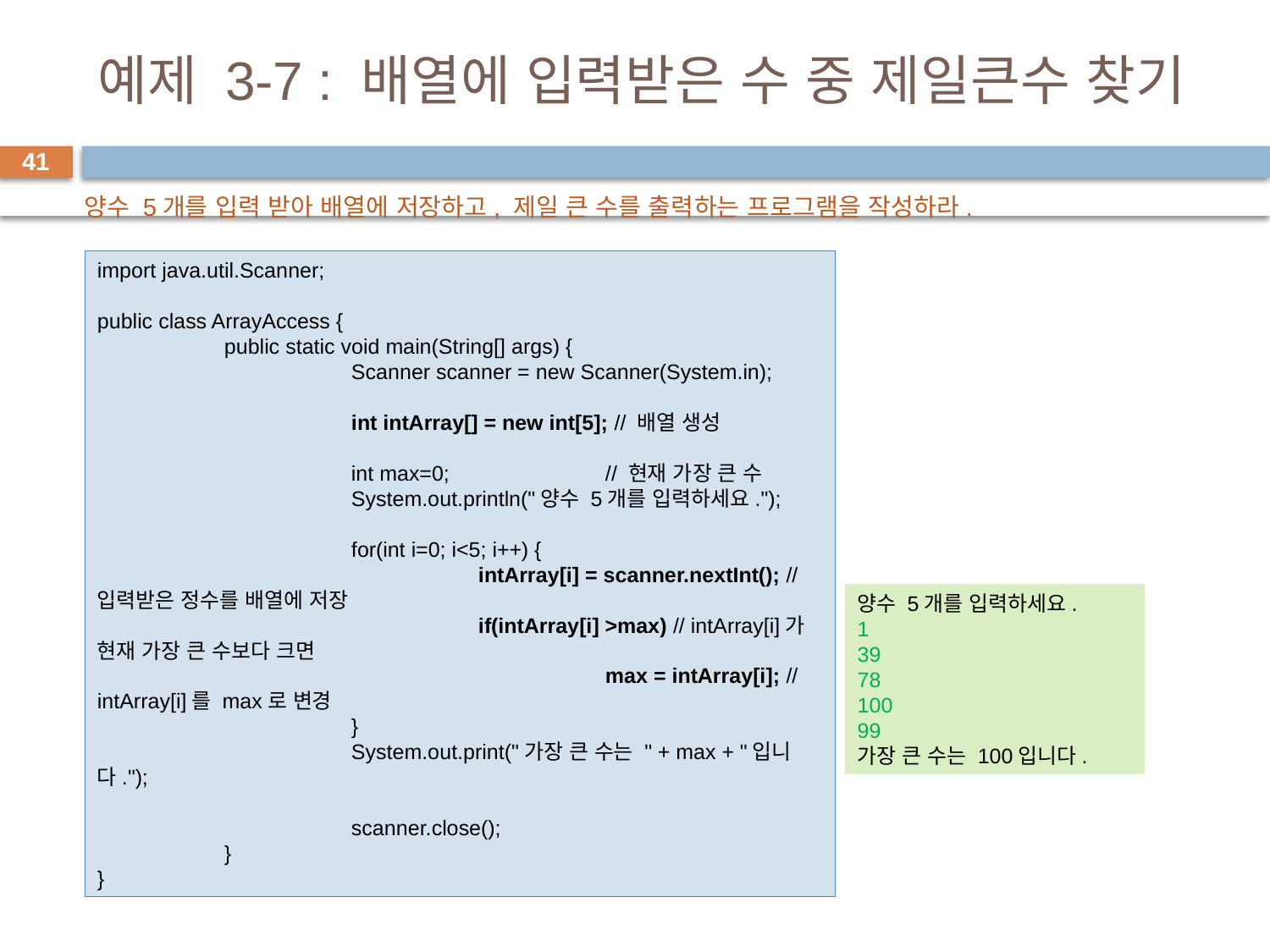

# 예제 3-7 : 배열에 입력받은 수 중 제일큰수 찾기
41
양수 5개를 입력 받아 배열에 저장하고, 제일 큰 수를 출력하는 프로그램을 작성하라.
import java.util.Scanner;

public class ArrayAccess {
	public static void main(String[] args) {
		Scanner scanner = new Scanner(System.in);

		int intArray[] = new int[5]; // 배열 생성

		int max=0; 		// 현재 가장 큰 수
		System.out.println("양수 5개를 입력하세요.");
		for(int i=0; i<5; i++) {
			intArray[i] = scanner.nextInt(); // 입력받은 정수를 배열에 저장
			if(intArray[i] >max) // intArray[i]가 현재 가장 큰 수보다 크면
				max = intArray[i]; // intArray[i]를 max로 변경
		}
		System.out.print("가장 큰 수는 " + max + "입니다.");

		scanner.close();
	}
}
양수 5개를 입력하세요.
1
39
78
100
99
가장 큰 수는 100입니다.